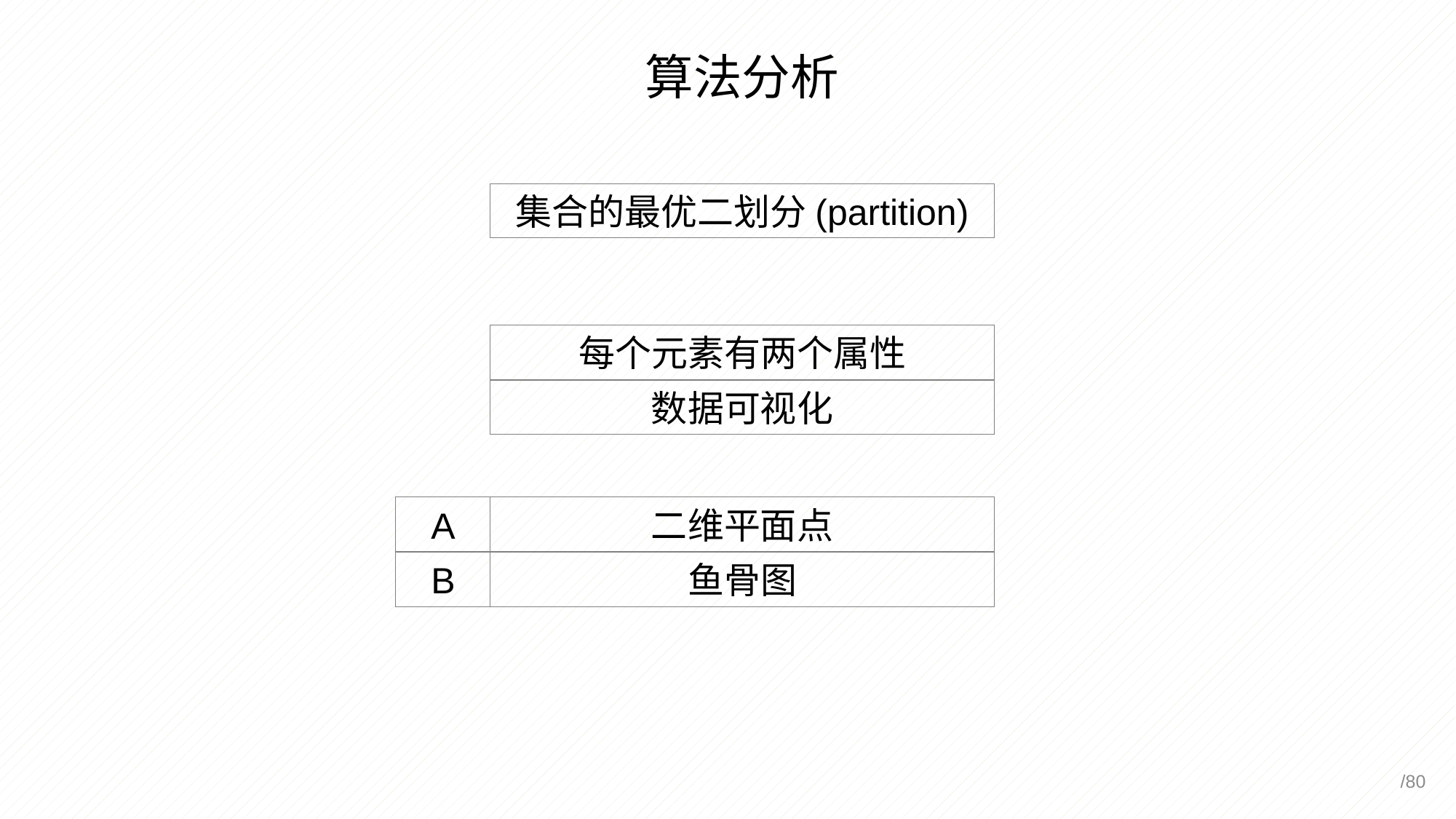

算法分析
集合的最优二划分(partition)
每个元素有两个属性
数据可视化
A
二维平面点
B
鱼骨图